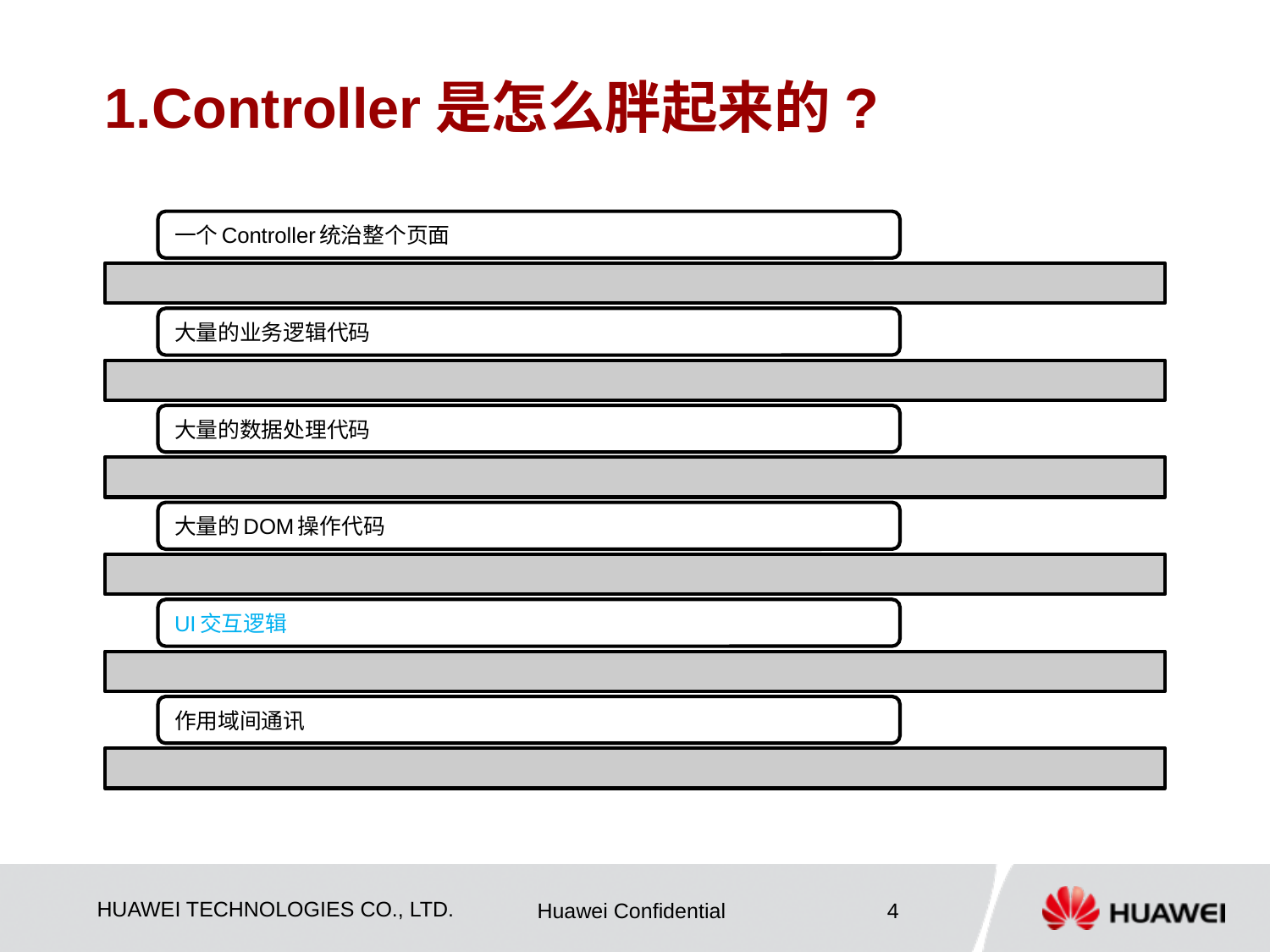

# 1.Controller是怎么胖起来的?
一个Controller统治整个页面
大量的业务逻辑代码
大量的数据处理代码
大量的DOM操作代码
UI交互逻辑
作用域间通讯